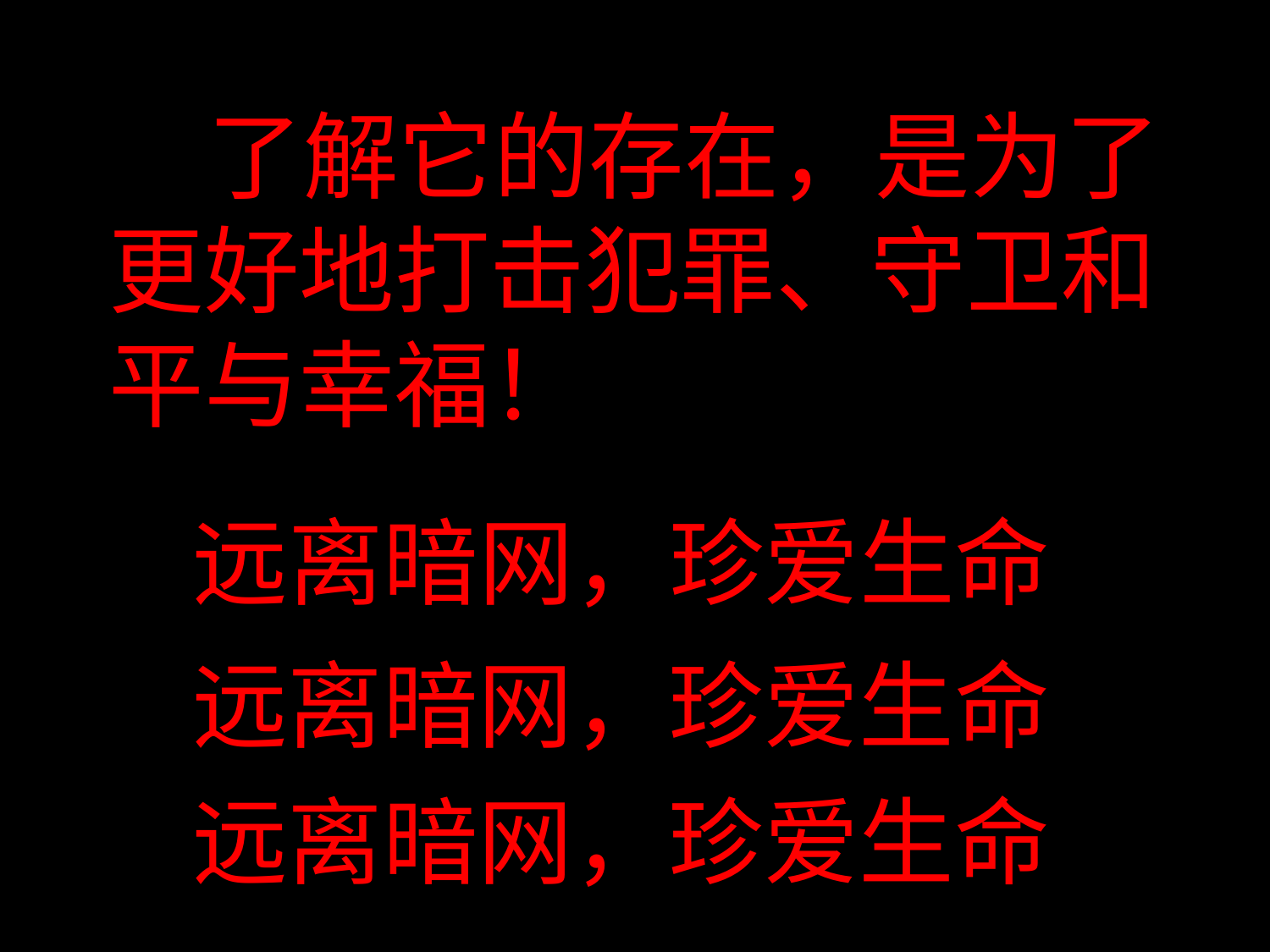

了解它的存在，是为了更好地打击犯罪、守卫和平与幸福！
远离暗网，珍爱生命
远离暗网，珍爱生命
远离暗网，珍爱生命